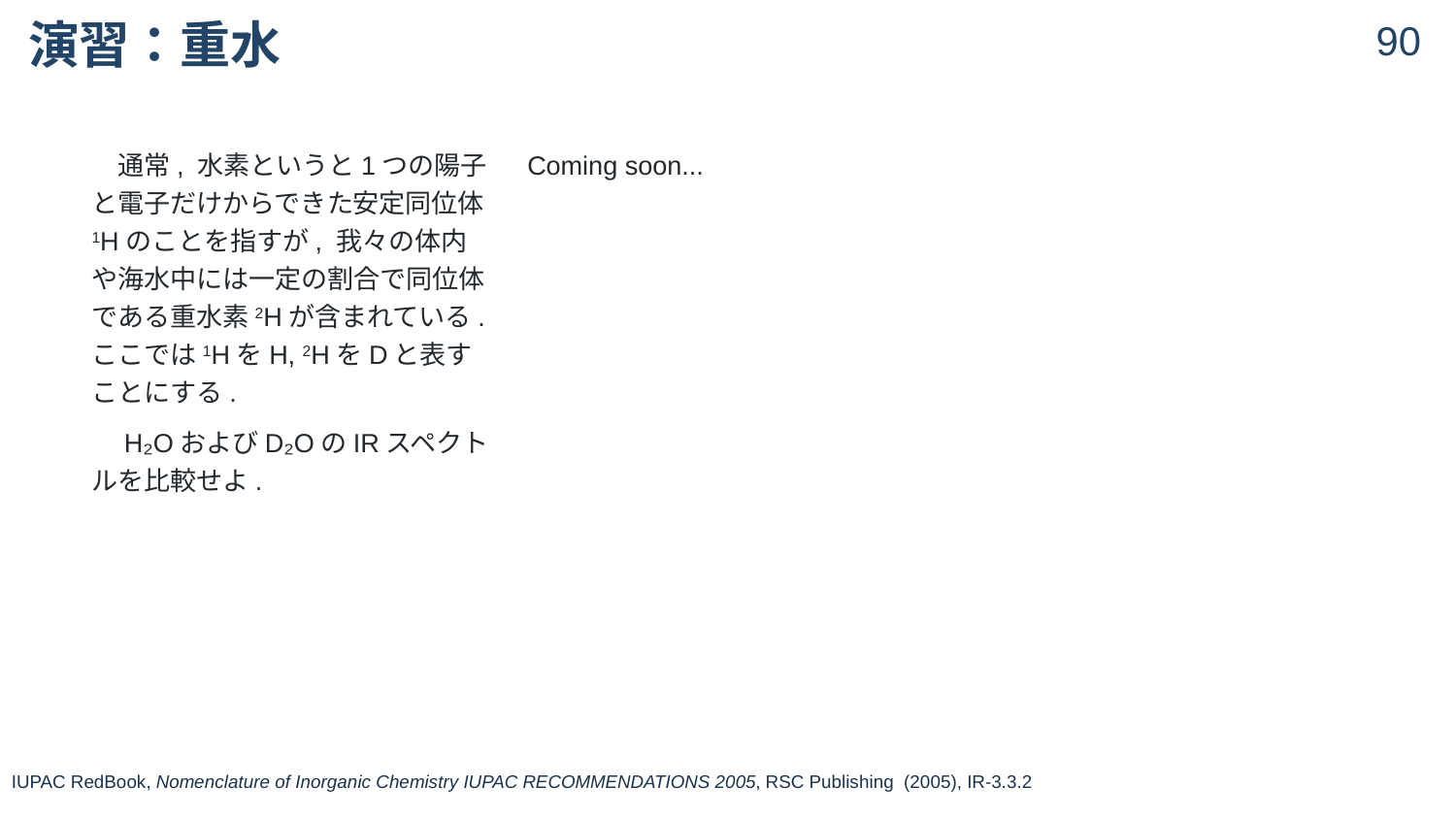

# 演習：重水
90
　通常, 水素というと1つの陽子と電子だけからできた安定同位体1Hのことを指すが, 我々の体内や海水中には一定の割合で同位体である重水素2Hが含まれている. ここでは1HをH, 2HをDと表すことにする.
　H₂OおよびD₂OのIRスペクトルを比較せよ.
Coming soon...

IUPAC RedBook, Nomenclature of Inorganic Chemistry IUPAC RECOMMENDATIONS 2005, RSC Publishing  (2005), IR-3.3.2
© 2024 Shuhei Ohno